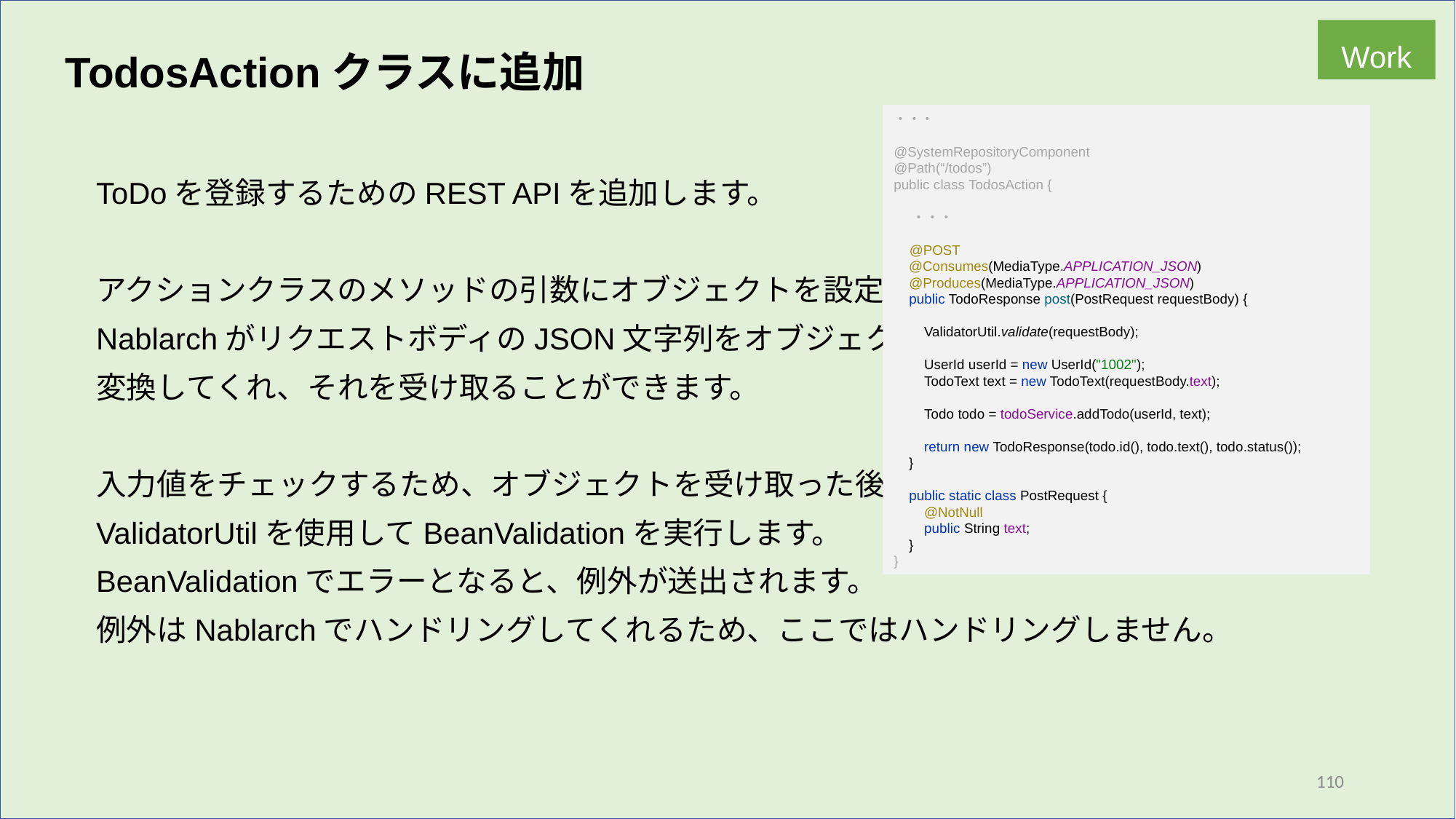

Work
TodosActionクラスに追加
・・・
@SystemRepositoryComponent
@Path(“/todos”)
public class TodosAction {
    ・・・
    @POST
    @Consumes(MediaType.APPLICATION_JSON)
    @Produces(MediaType.APPLICATION_JSON)
    public TodoResponse post(PostRequest requestBody) {
        ValidatorUtil.validate(requestBody);
        UserId userId = new UserId("1002");
        TodoText text = new TodoText(requestBody.text);
        Todo todo = todoService.addTodo(userId, text);
        return new TodoResponse(todo.id(), todo.text(), todo.status());
    }
    public static class PostRequest {
        @NotNull
        public String text;
    }
}
ToDoを登録するためのREST APIを追加します。

アクションクラスのメソッドの引数にオブジェクトを設定することで、
NablarchがリクエストボディのJSON文字列をオブジェクトに
変換してくれ、それを受け取ることができます。

入力値をチェックするため、オブジェクトを受け取った後は
ValidatorUtilを使用してBeanValidationを実行します。
BeanValidationでエラーとなると、例外が送出されます。
例外はNablarchでハンドリングしてくれるため、ここではハンドリングしません。
110